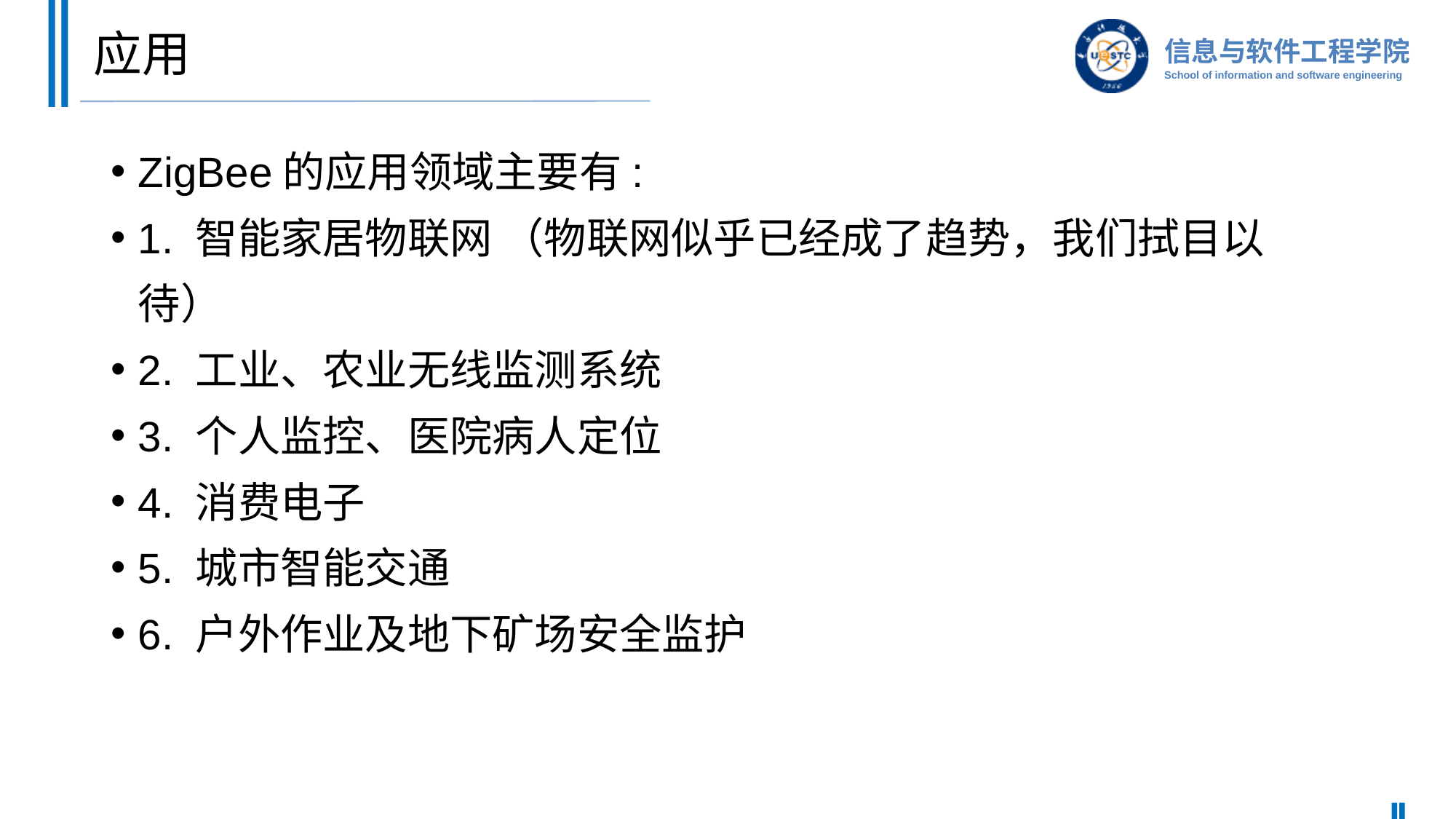

# 应用
ZigBee的应用领域主要有:
1. 智能家居物联网 （物联网似乎已经成了趋势，我们拭目以待）
2. 工业、农业无线监测系统
3. 个人监控、医院病人定位
4. 消费电子
5. 城市智能交通
6. 户外作业及地下矿场安全监护